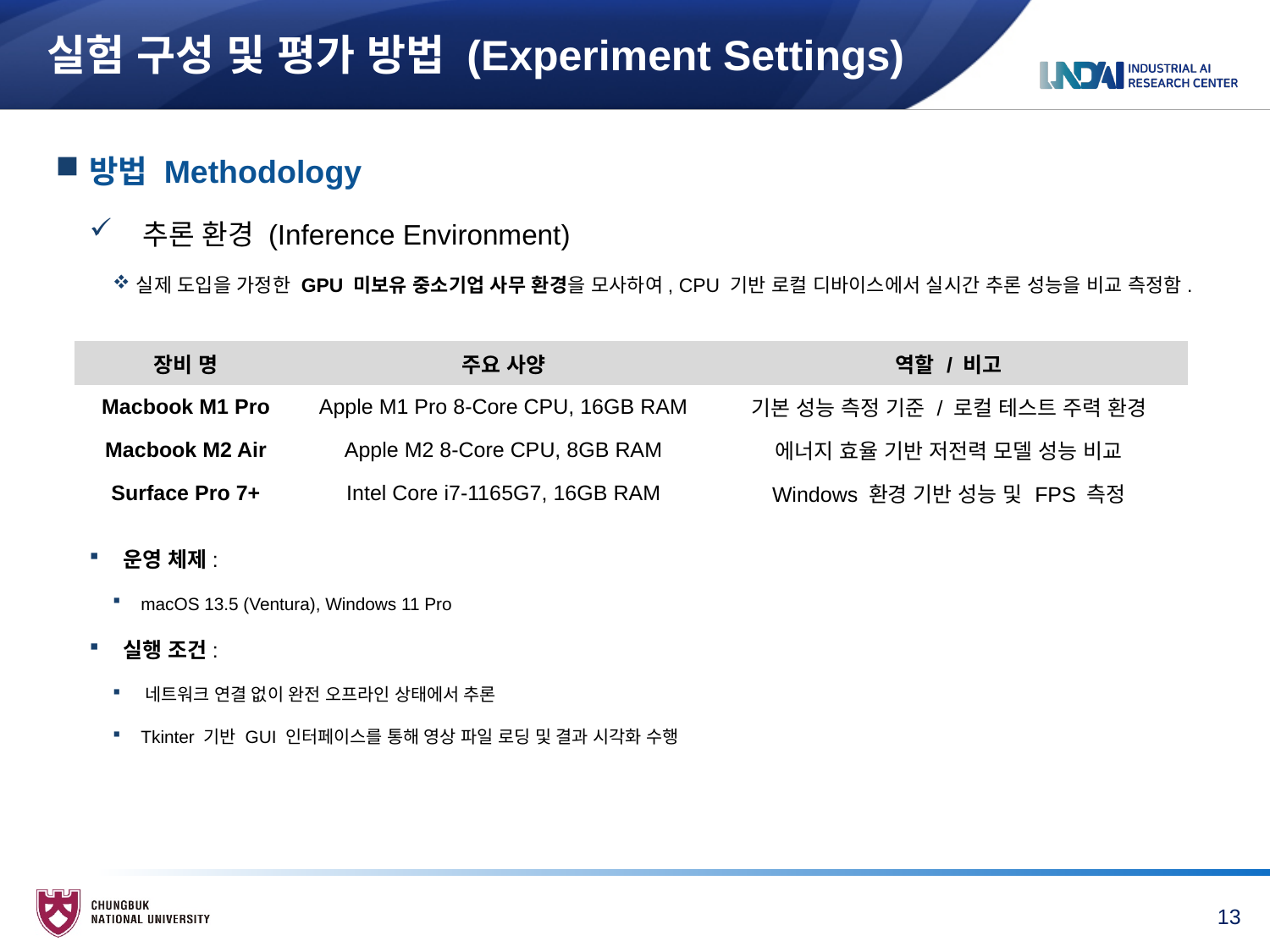

# 실험 구성 및 평가 방법 (Experiment Settings)
방법 Methodology
   추론 환경 (Inference Environment)
실제 도입을 가정한 GPU 미보유 중소기업 사무 환경을 모사하여, CPU 기반 로컬 디바이스에서 실시간 추론 성능을 비교 측정함.

 운영 체제:
 macOS 13.5 (Ventura), Windows 11 Pro
 실행 조건:
 네트워크 연결 없이 완전 오프라인 상태에서 추론
 Tkinter 기반 GUI 인터페이스를 통해 영상 파일 로딩 및 결과 시각화 수행

| 장비 명 | 주요 사양 | 역할 / 비고 |
| --- | --- | --- |
| Macbook M1 Pro | Apple M1 Pro 8-Core CPU, 16GB RAM | 기본 성능 측정 기준 / 로컬 테스트 주력 환경 |
| Macbook M2 Air | Apple M2 8-Core CPU, 8GB RAM | 에너지 효율 기반 저전력 모델 성능 비교 |
| Surface Pro 7+ | Intel Core i7-1165G7, 16GB RAM | Windows 환경 기반 성능 및 FPS 측정 |